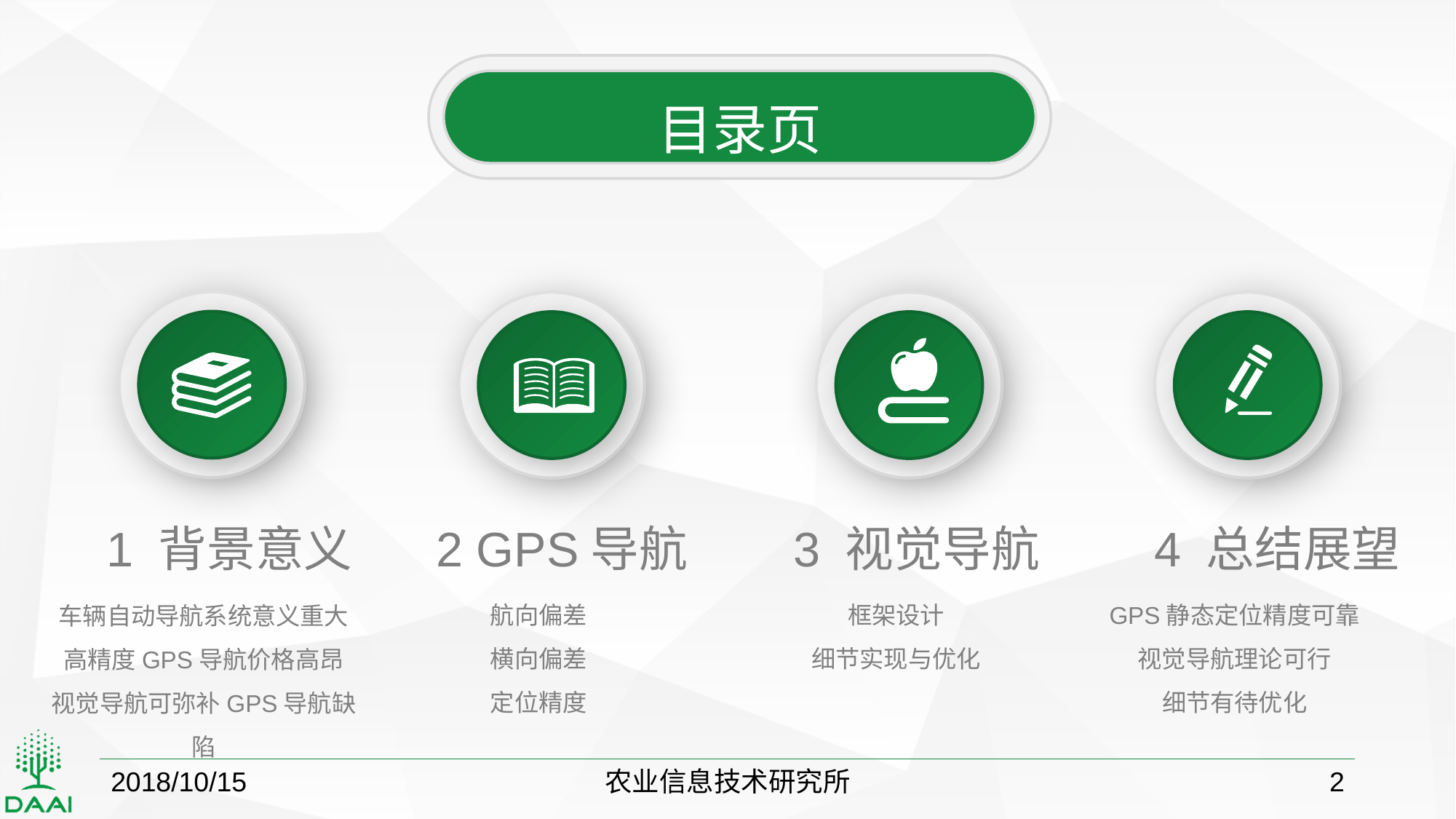

目录页

1 背景意义
车辆自动导航系统意义重大
高精度GPS导航价格高昂
视觉导航可弥补GPS导航缺陷
2 GPS导航
航向偏差
横向偏差
定位精度
3 视觉导航
框架设计
细节实现与优化
4 总结展望
GPS静态定位精度可靠
视觉导航理论可行
细节有待优化
2018/10/15
农业信息技术研究所
2